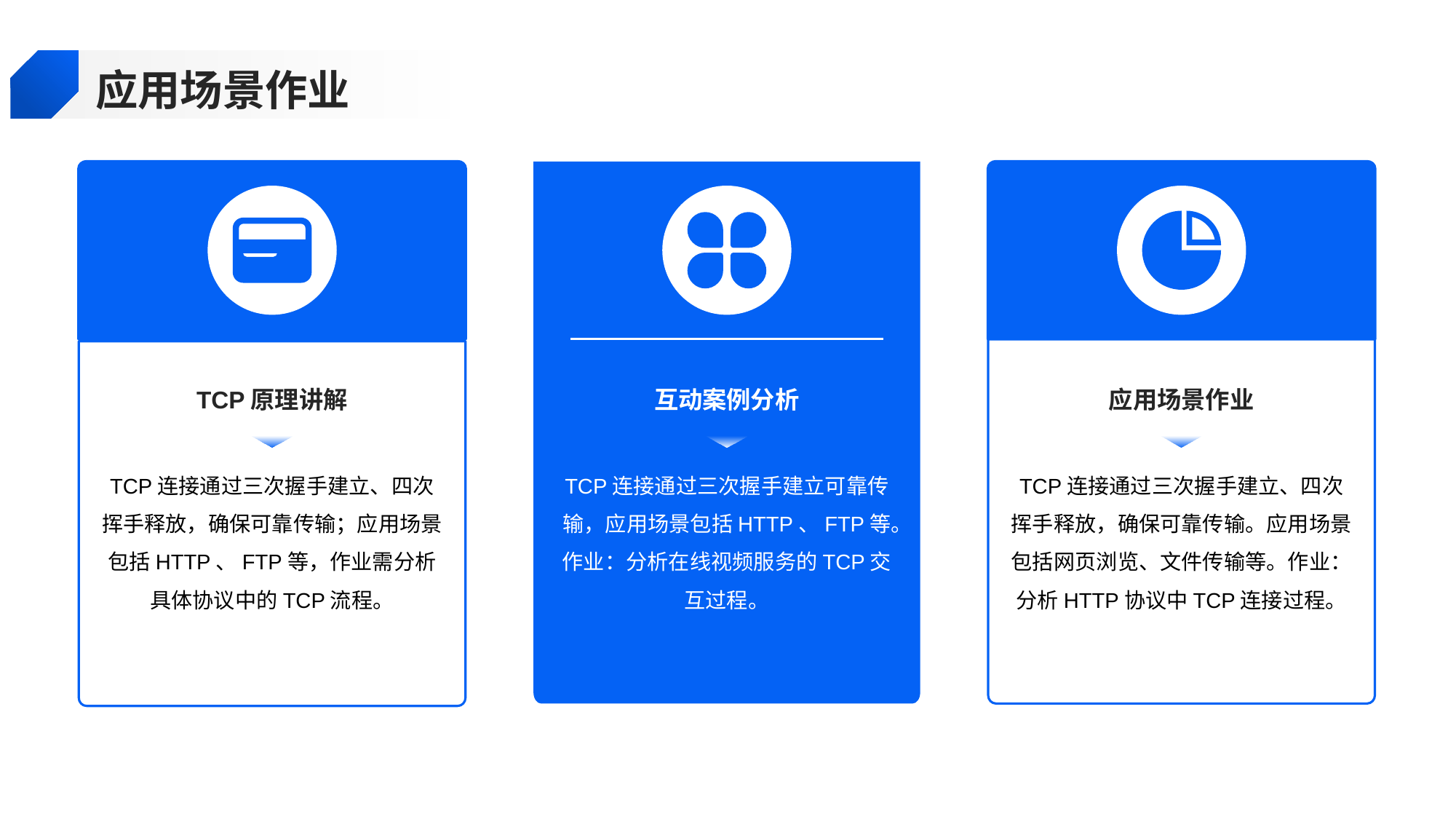

应用场景作业

TCP原理讲解
互动案例分析
应用场景作业

TCP连接通过三次握手建立、四次挥手释放，确保可靠传输；应用场景包括HTTP、FTP等，作业需分析具体协议中的TCP流程。
TCP连接通过三次握手建立可靠传输，应用场景包括HTTP、FTP等。作业：分析在线视频服务的TCP交互过程。
TCP连接通过三次握手建立、四次挥手释放，确保可靠传输。应用场景包括网页浏览、文件传输等。作业：分析HTTP协议中TCP连接过程。